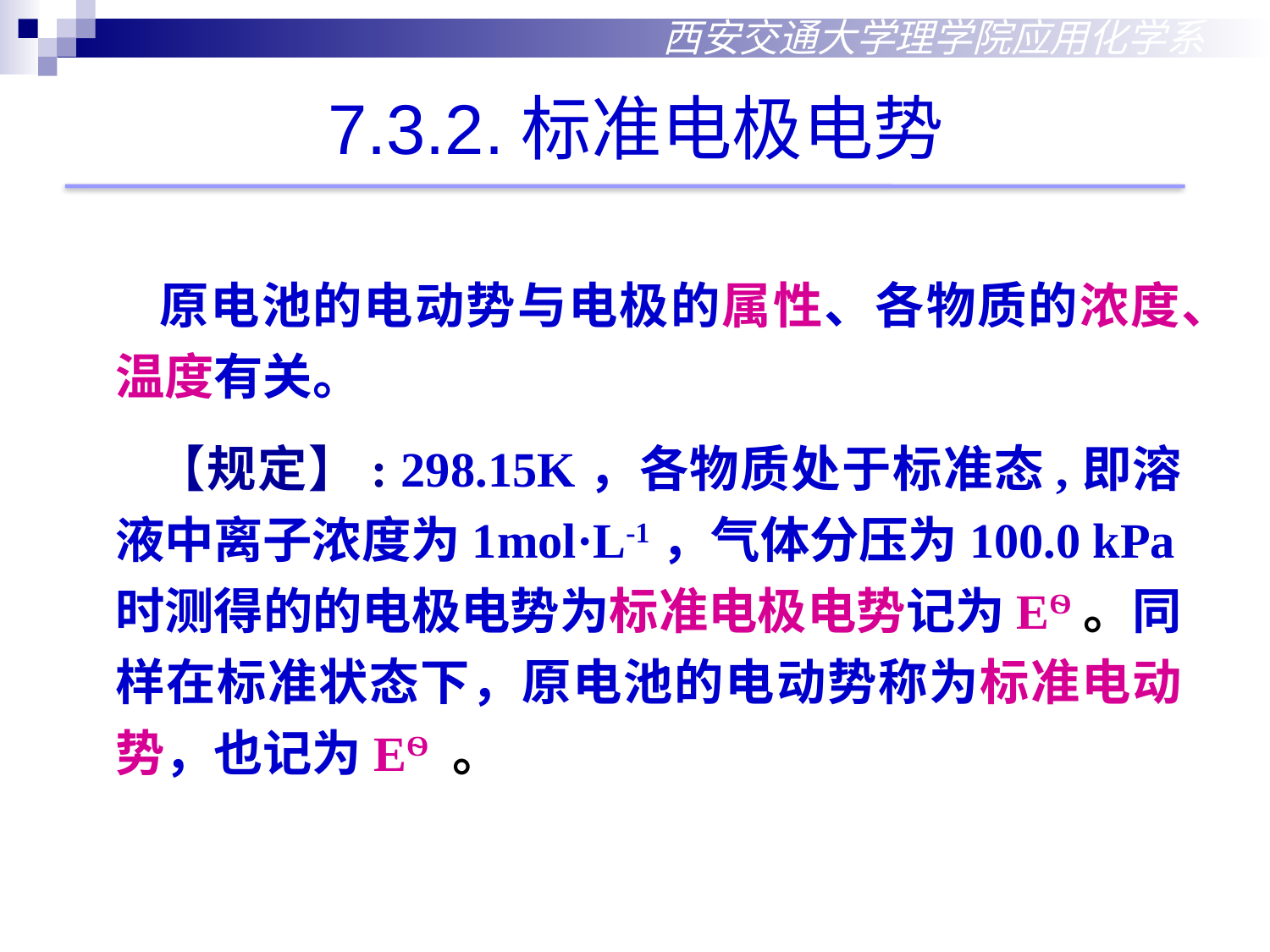

西安交通大学理学院应用化学系
7.3.2.标准电极电势

      原电池的电动势与电极的属性、各物质的浓度、温度有关。
      【规定】: 298.15K，各物质处于标准态,即溶液中离子浓度为1mol·L-1，气体分压为100.0 kPa时测得的的电极电势为标准电极电势记为EѲ。同样在标准状态下，原电池的电动势称为标准电动势，也记为EѲ 。